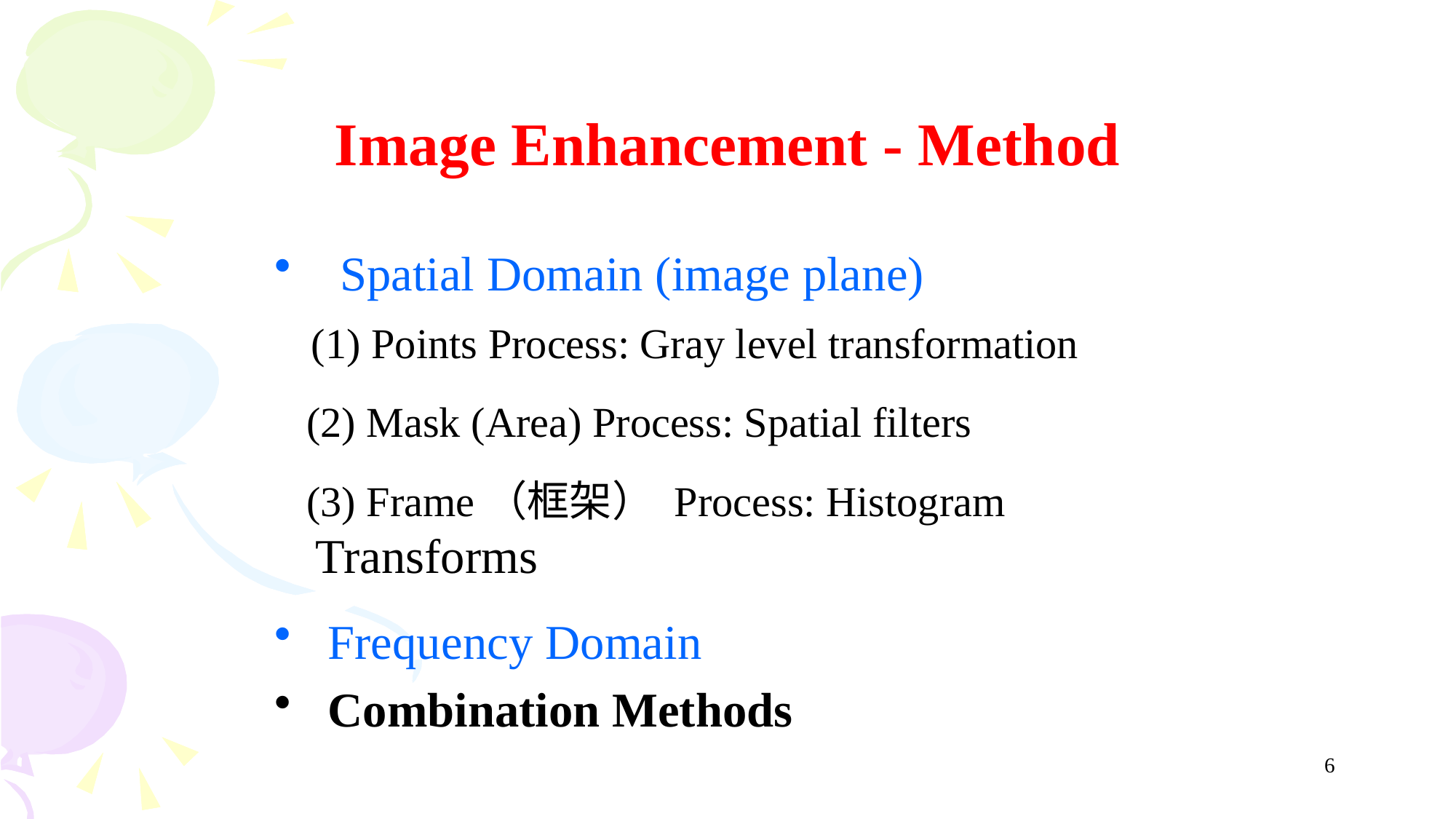

# Image Enhancement - Method
  Spatial Domain (image plane)
   (1) Points Process: Gray level transformation
   (2) Mask (Area) Process: Spatial filters
   (3) Frame（框架） Process: Histogram Transforms
 Frequency Domain
 Combination Methods

6